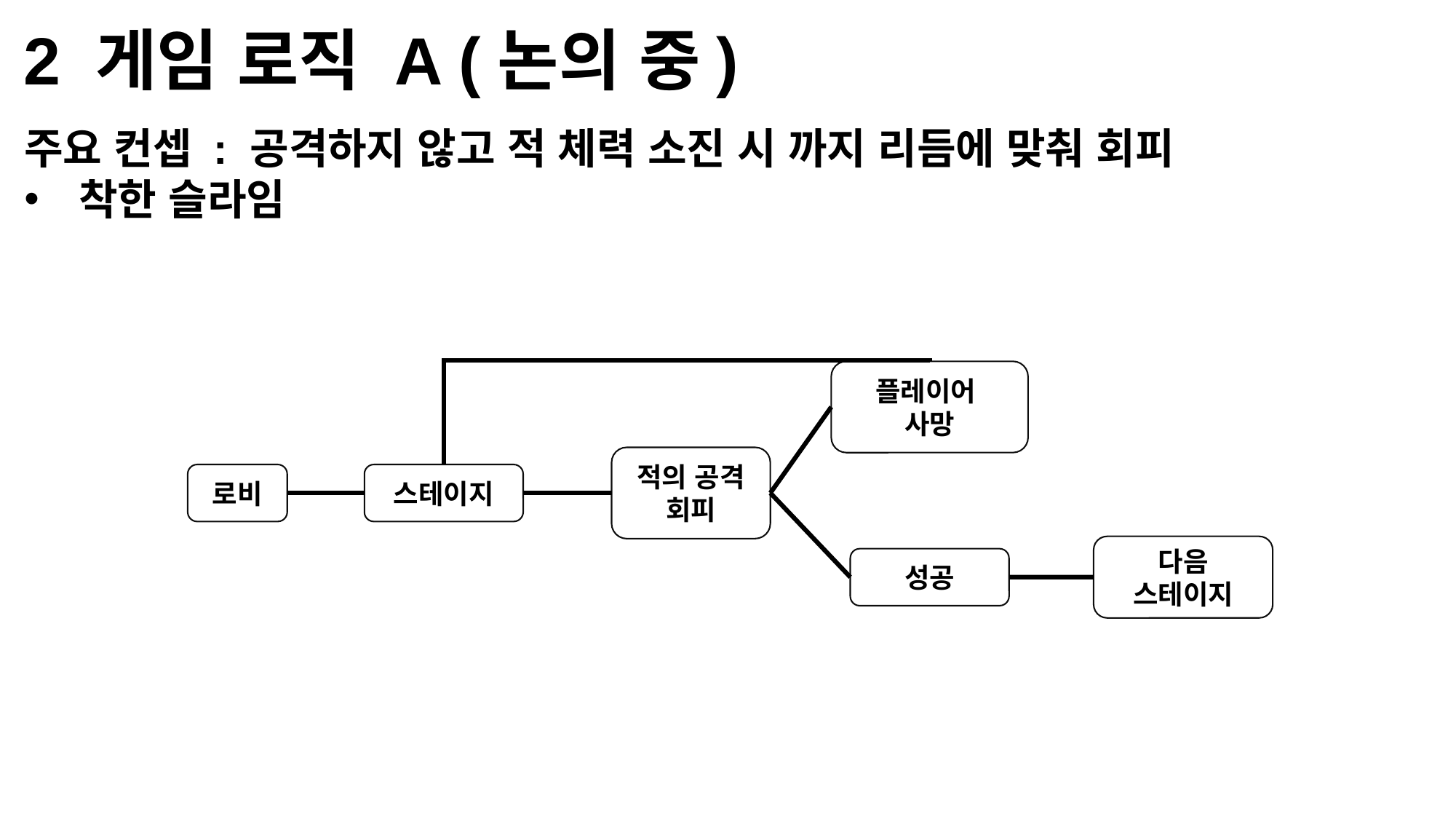

2 게임 로직 A (논의 중)
주요 컨셉 : 공격하지 않고 적 체력 소진 시 까지 리듬에 맞춰 회피
착한 슬라임
플레이어
사망

적의 공격
회피
로비
스테이지
다음
스테이지
성공